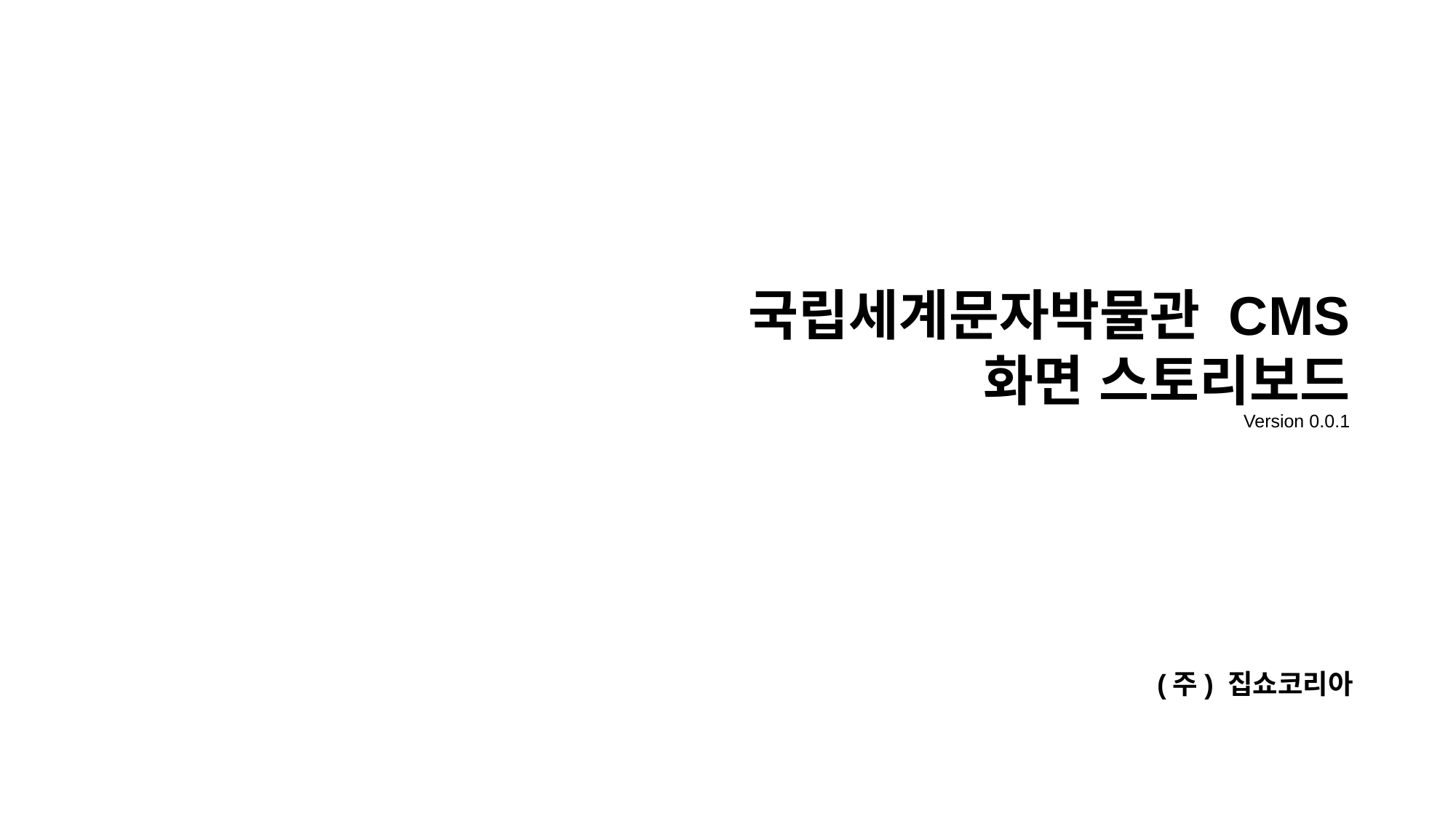

국립세계문자박물관 CMS
화면 스토리보드
Version 0.0.1
(주) 집쇼코리아